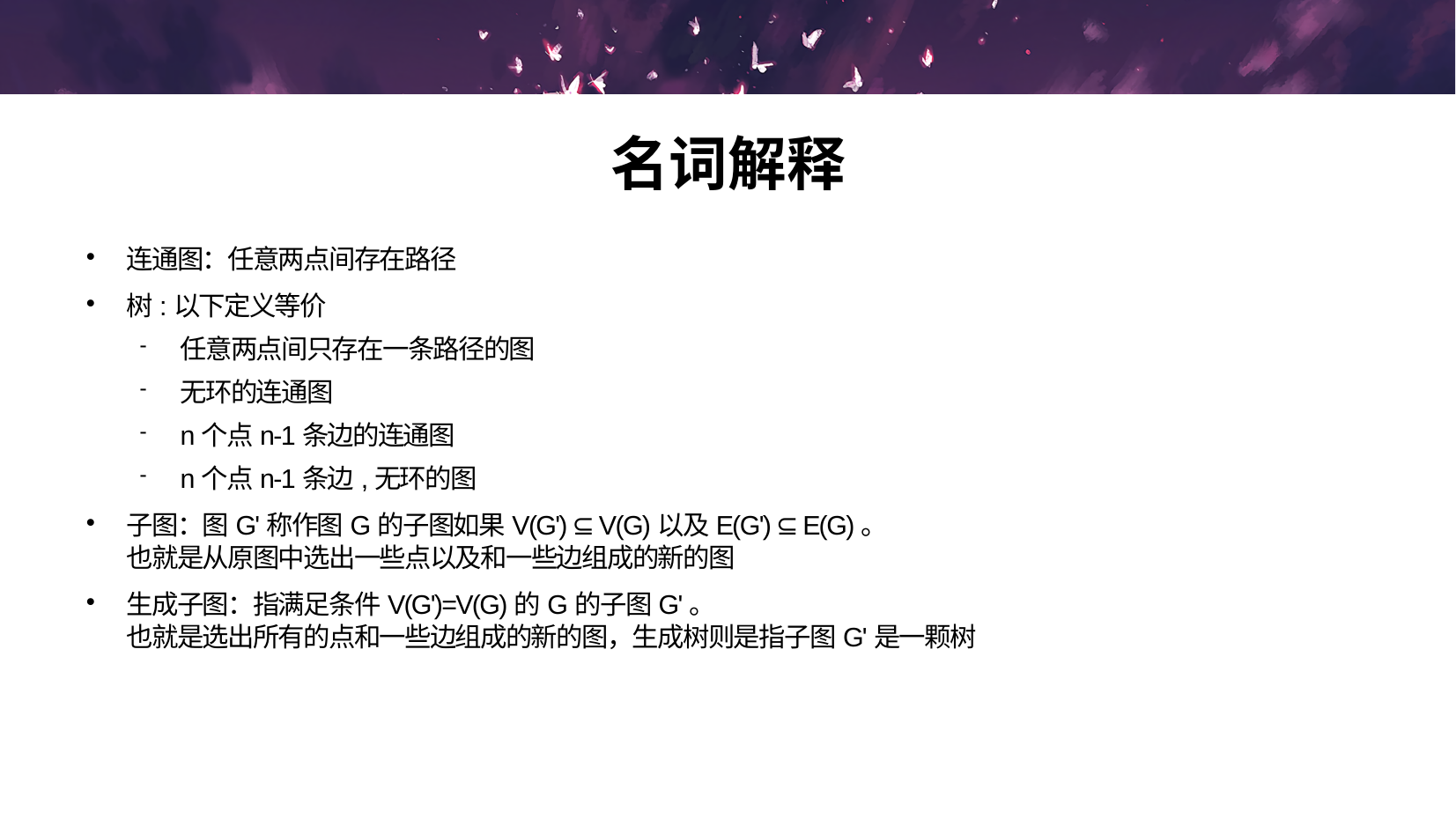

名词解释
连通图：任意两点间存在路径
树:以下定义等价
任意两点间只存在一条路径的图
无环的连通图
n个点n-1条边的连通图
n个点n-1条边,无环的图
子图：图G'称作图G的子图如果V(G') ⊆ V(G)以及E(G') ⊆ E(G)。
也就是从原图中选出一些点以及和一些边组成的新的图
生成子图：指满足条件V(G')=V(G)的G的子图G'。
也就是选出所有的点和一些边组成的新的图，生成树则是指子图G'是一颗树